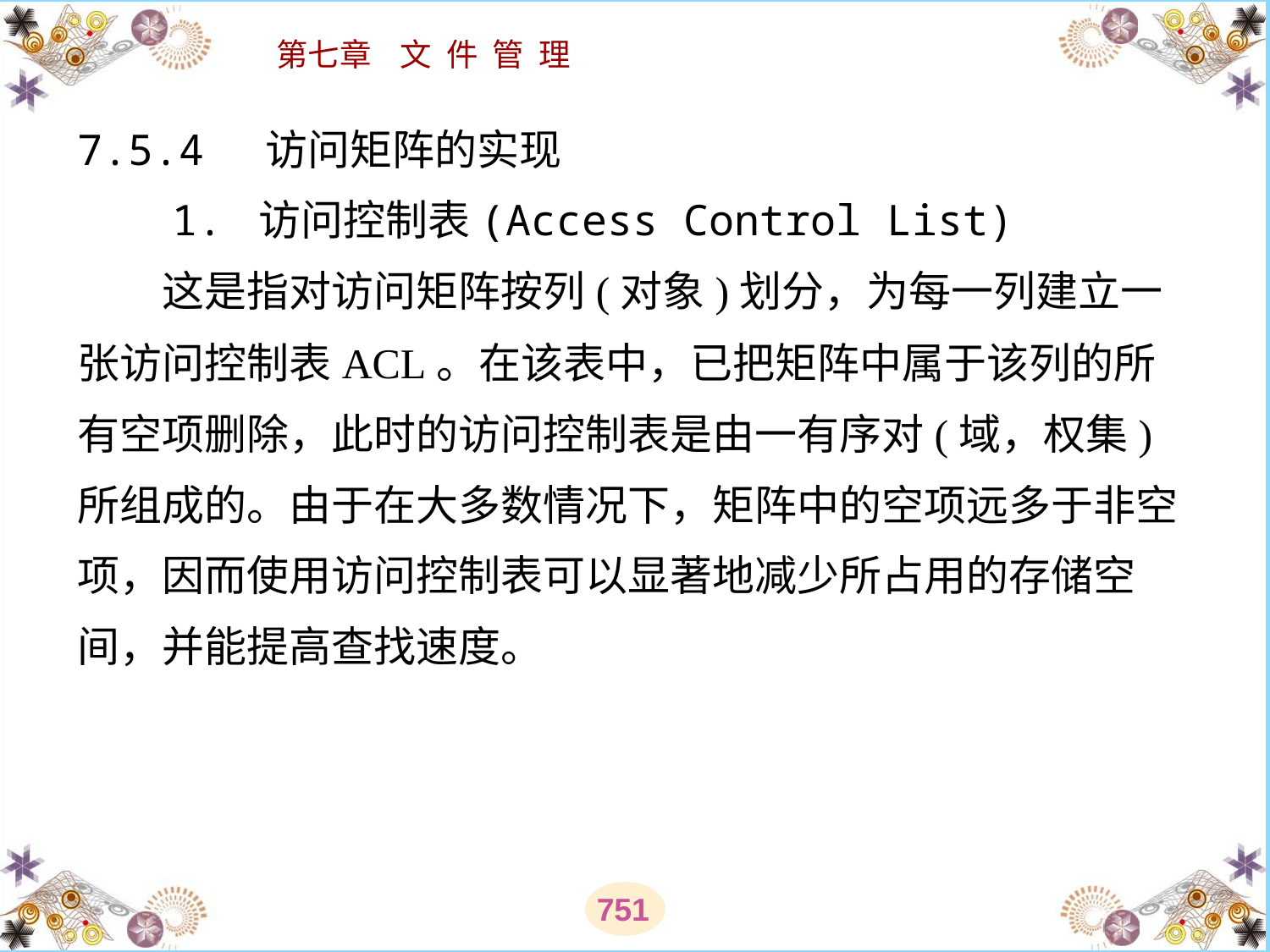

# 7.5.4  访问矩阵的实现 　　1. 访问控制表(Access Control List) 　　这是指对访问矩阵按列(对象)划分，为每一列建立一张访问控制表ACL。在该表中，已把矩阵中属于该列的所有空项删除，此时的访问控制表是由一有序对(域，权集)所组成的。由于在大多数情况下，矩阵中的空项远多于非空项，因而使用访问控制表可以显著地减少所占用的存储空间，并能提高查找速度。